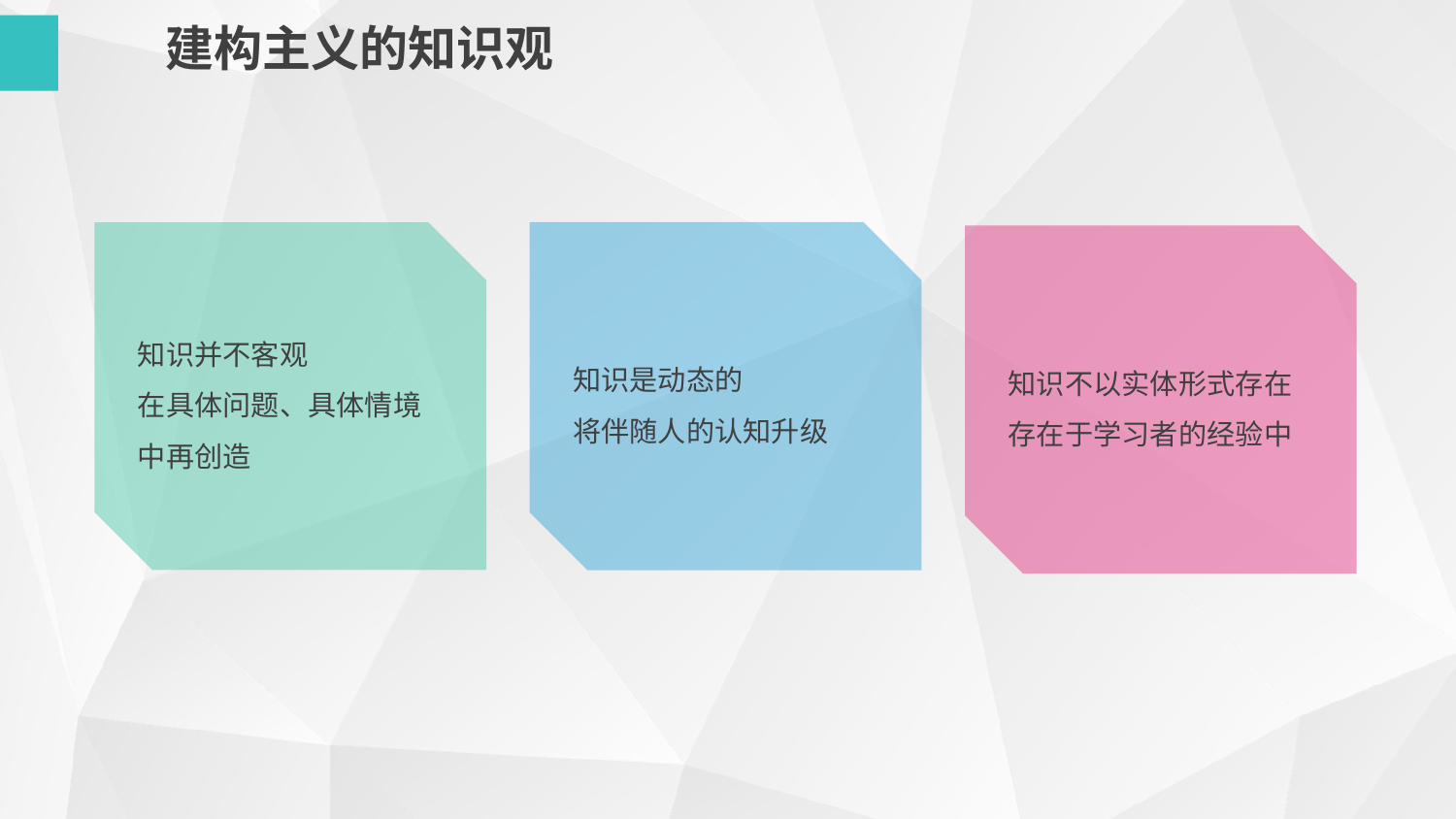

建构主义的知识观

知识是动态的
将伴随人的认知升级
知识并不客观
在具体问题、具体情境中再创造
知识不以实体形式存在
存在于学习者的经验中